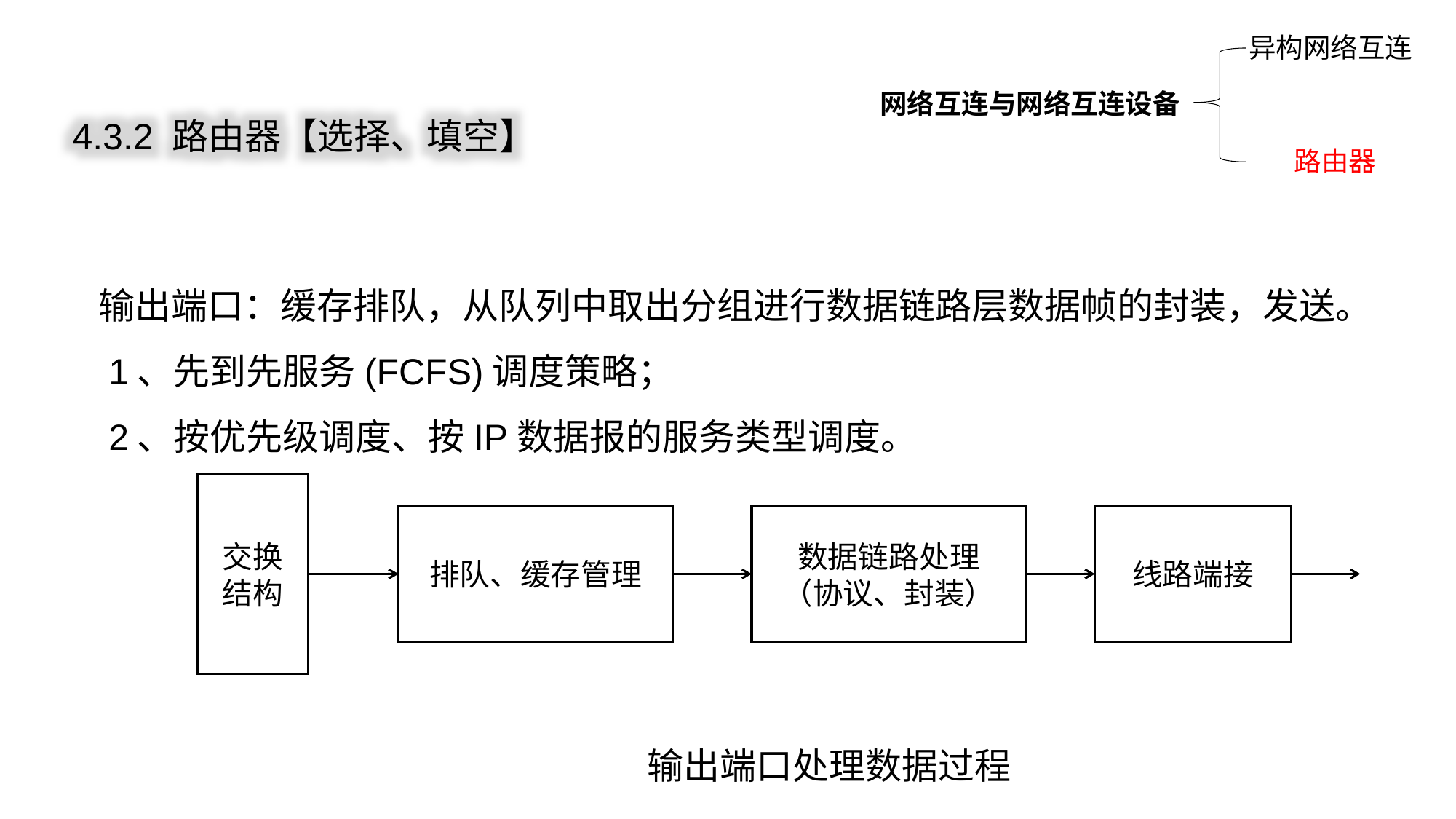

异构网络互连

网络互连与网络互连设备
路由器
4.3.2 路由器【选择、填空】
输出端口：缓存排队，从队列中取出分组进行数据链路层数据帧的封装，发送。
 1、先到先服务(FCFS)调度策略；
 2、按优先级调度、按IP数据报的服务类型调度。
交换结构
数据链路处理
（协议、封装）
线路端接
排队、缓存管理
输出端口处理数据过程